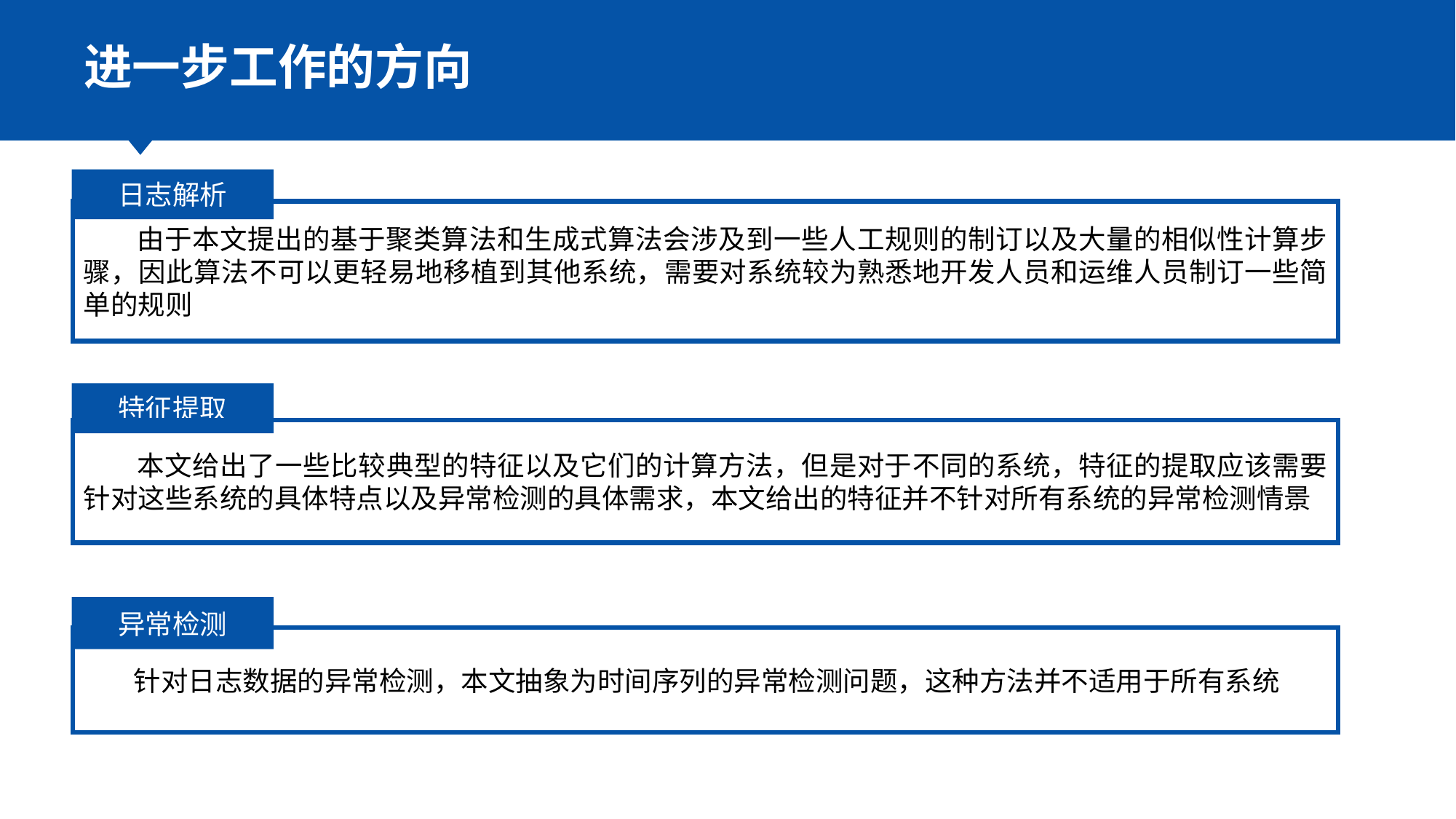

进一步工作的方向

日志解析
       由于本文提出的基于聚类算法和生成式算法会涉及到一些人工规则的制订以及大量的相似性计算步骤，因此算法不可以更轻易地移植到其他系统，需要对系统较为熟悉地开发人员和运维人员制订一些简单的规则
特征提取
       本文给出了一些比较典型的特征以及它们的计算方法，但是对于不同的系统，特征的提取应该需要针对这些系统的具体特点以及异常检测的具体需求，本文给出的特征并不针对所有系统的异常检测情景
异常检测
       针对日志数据的异常检测，本文抽象为时间序列的异常检测问题，这种方法并不适用于所有系统